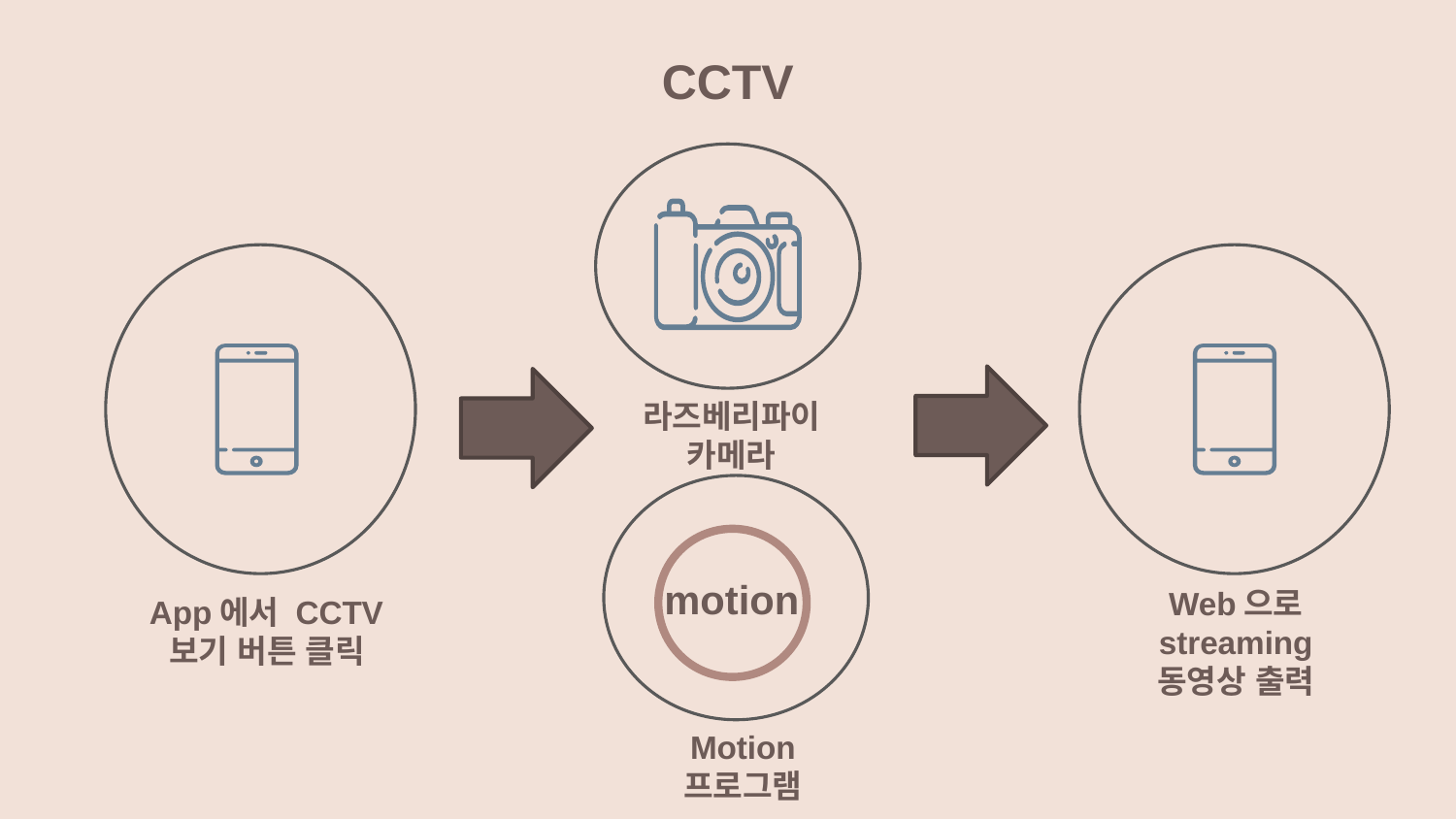

# CCTV

라즈베리파이 카메라

motion
Web으로 streaming 동영상 출력
App에서 CCTV보기 버튼 클릭
Motion 프로그램